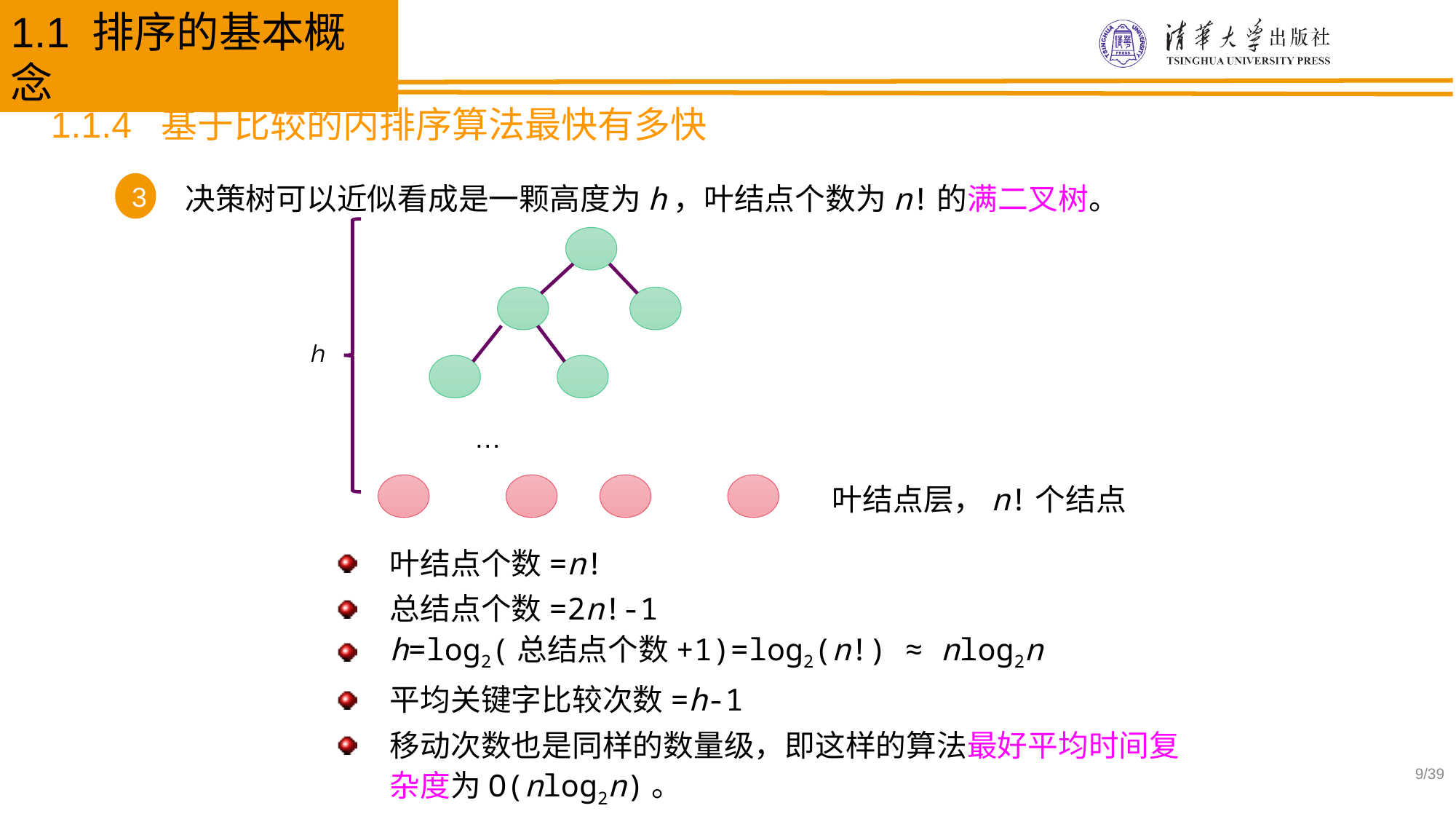

1.1 排序的基本概念
1.1.4  基于比较的内排序算法最快有多快
3
 决策树可以近似看成是一颗高度为h，叶结点个数为n!的满二叉树。

h

…

叶结点层，n!个结点
叶结点个数=n!
总结点个数=2n!-1
h=log2(总结点个数+1)=log2(n!) ≈ nlog2n
平均关键字比较次数=h-1
移动次数也是同样的数量级，即这样的算法最好平均时间复杂度为O(nlog2n)。
9/39